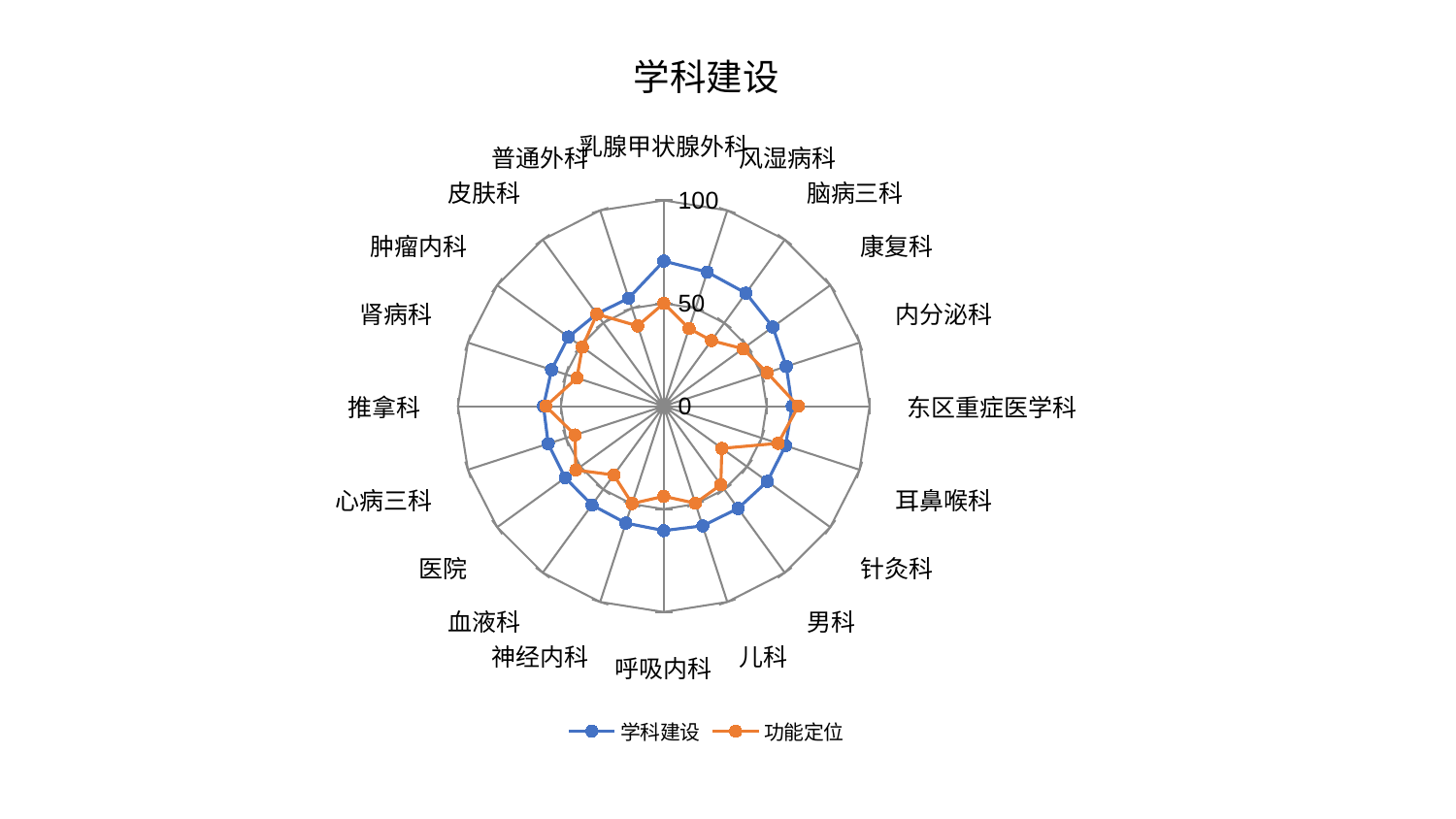

### Chart: 学科建设

| Category | 学科建设 | 功能定位 |
|---|---|---|
| 乳腺甲状腺外科 | 70.49270753028563 | 49.9862278095863 |
| 风湿病科 | 68.50464446876155 | 39.74032138158527 |
| 脑病三科 | 67.89433554489408 | 39.40287805105443 |
| 康复科 | 65.49107960244348 | 47.54437962897609 |
| 内分泌科 | 62.58265324760073 | 52.79315987276831 |
| 东区重症医学科 | 62.413122767010215 | 65.35567433355922 |
| 耳鼻喉科 | 62.199753174259584 | 58.406127041484936 |
| 针灸科 | 62.1969207468643 | 34.880141236308575 |
| 男科 | 61.41972375116549 | 47.220341041972816 |
| 儿科 | 61.1405284127339 | 49.577208065064625 |
| 呼吸内科 | 60.46655875510337 | 43.80849815633084 |
| 神经内科 | 59.721024564063164 | 49.74616629524224 |
| 血液科 | 59.352808752839856 | 41.302736461674755 |
| 医院 | 59.16250243840327 | 52.7988490976029 |
| 心病三科 | 59.02989638645522 | 45.29788791051112 |
| 推拿科 | 58.42566568211225 | 57.32118002364093 |
| 肾病科 | 57.29938231221842 | 44.37380244956305 |
| 肿瘤内科 | 57.25614918566214 | 48.86629580794382 |
| 皮肤科 | 55.41592009665221 | 55.277127212232735 |
| 普通外科 | 55.16812178232467 | 41.02849256986679 |
12